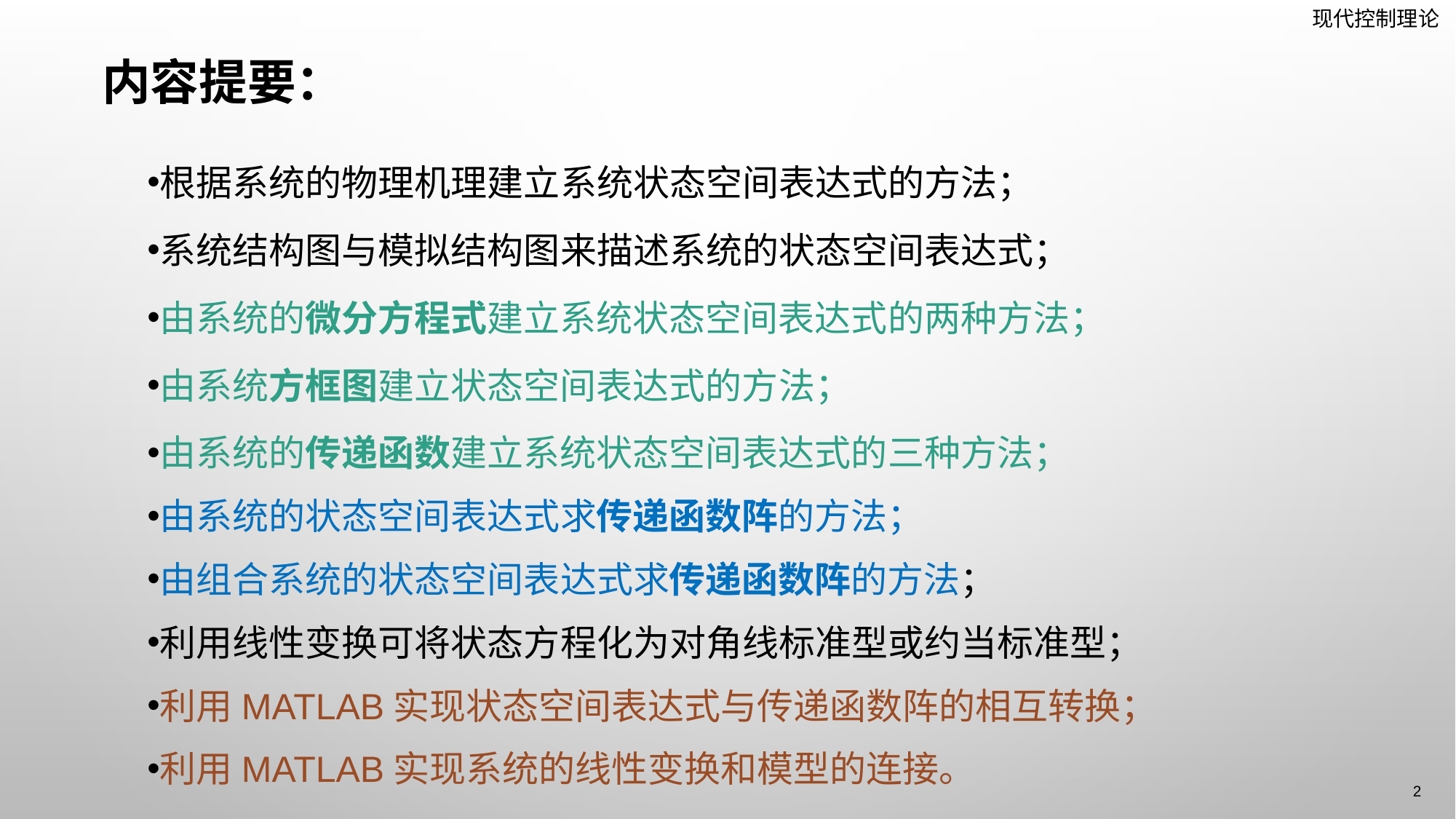

# 内容提要：
根据系统的物理机理建立系统状态空间表达式的方法；
系统结构图与模拟结构图来描述系统的状态空间表达式；
由系统的微分方程式建立系统状态空间表达式的两种方法；
由系统方框图建立状态空间表达式的方法；
由系统的传递函数建立系统状态空间表达式的三种方法；
由系统的状态空间表达式求传递函数阵的方法；
由组合系统的状态空间表达式求传递函数阵的方法；
利用线性变换可将状态方程化为对角线标准型或约当标准型；
利用MATLAB实现状态空间表达式与传递函数阵的相互转换；
利用MATLAB实现系统的线性变换和模型的连接。
2